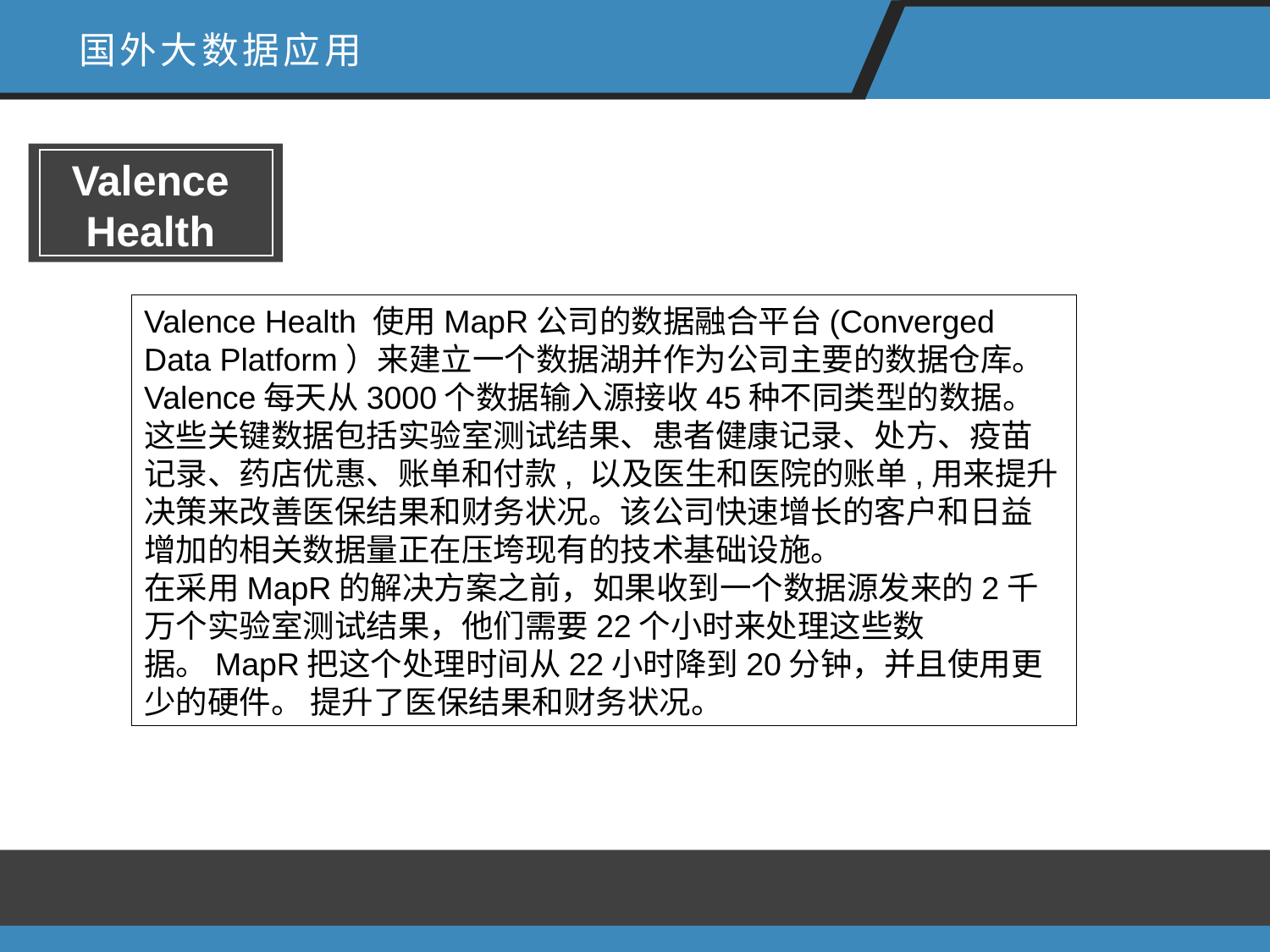

7.1  国外大数据应用经典案例

国外大数据应用

第七章  大数据的商业应用

Valence Health

Valence Health 使用MapR公司的数据融合平台(Converged Data Platform）来建立一个数据湖并作为公司主要的数据仓库。 Valence每天从3000个数据输入源接收45种不同类型的数据。这些关键数据包括实验室测试结果、患者健康记录、处方、疫苗记录、药店优惠、账单和付款, 以及医生和医院的账单,用来提升决策来改善医保结果和财务状况。该公司快速增长的客户和日益增加的相关数据量正在压垮现有的技术基础设施。
在采用MapR的解决方案之前，如果收到一个数据源发来的2千万个实验室测试结果，他们需要22个小时来处理这些数据。MapR把这个处理时间从22小时降到20分钟，并且使用更少的硬件。 提升了医保结果和财务状况。